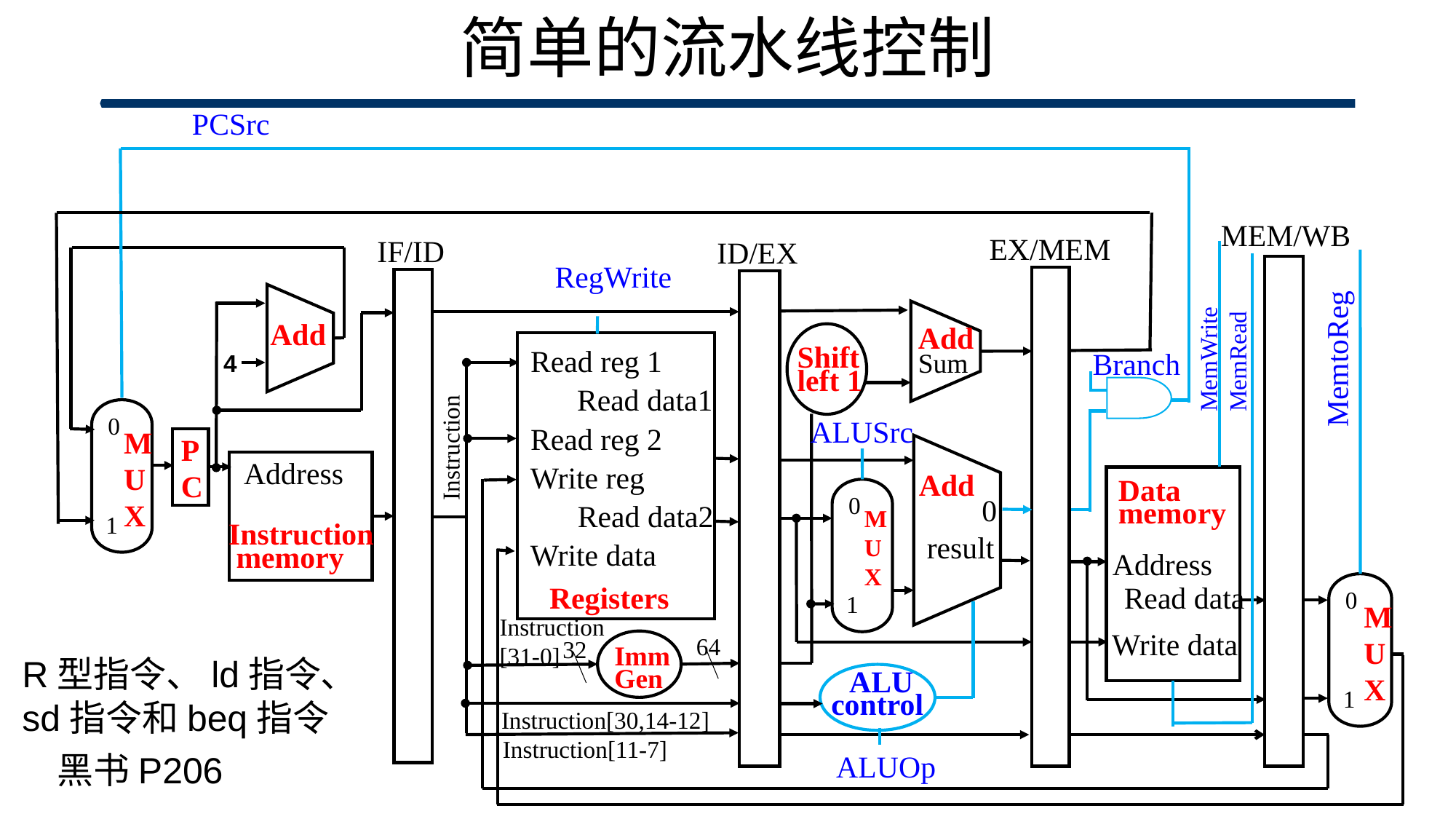

# 简单的流水线控制
PCSrc
MEM/WB

EX/MEM

IF/ID

ID/EX

RegWrite

Add

Add
Sum

Shift
left 1
MemtoReg

Read reg 1
Read data1
Read reg 2
Write reg
Read data2
Write data
Registers
MemWrite
MemRead
Branch
4

0
M
U
X

1
ALUSrc
Instruction
PC

Add

0
result
Address

Data
memory
Address
Read data
Write data
0
M
U
X

1
Instruction
 memory
0
M
U
X

1
Instruction
[31-0]
64
32

Imm
Gen
R型指令、ld指令、sd指令和beq指令

 ALU
control
Instruction[30,14-12]
Instruction[11-7]
黑书P206
ALUOp